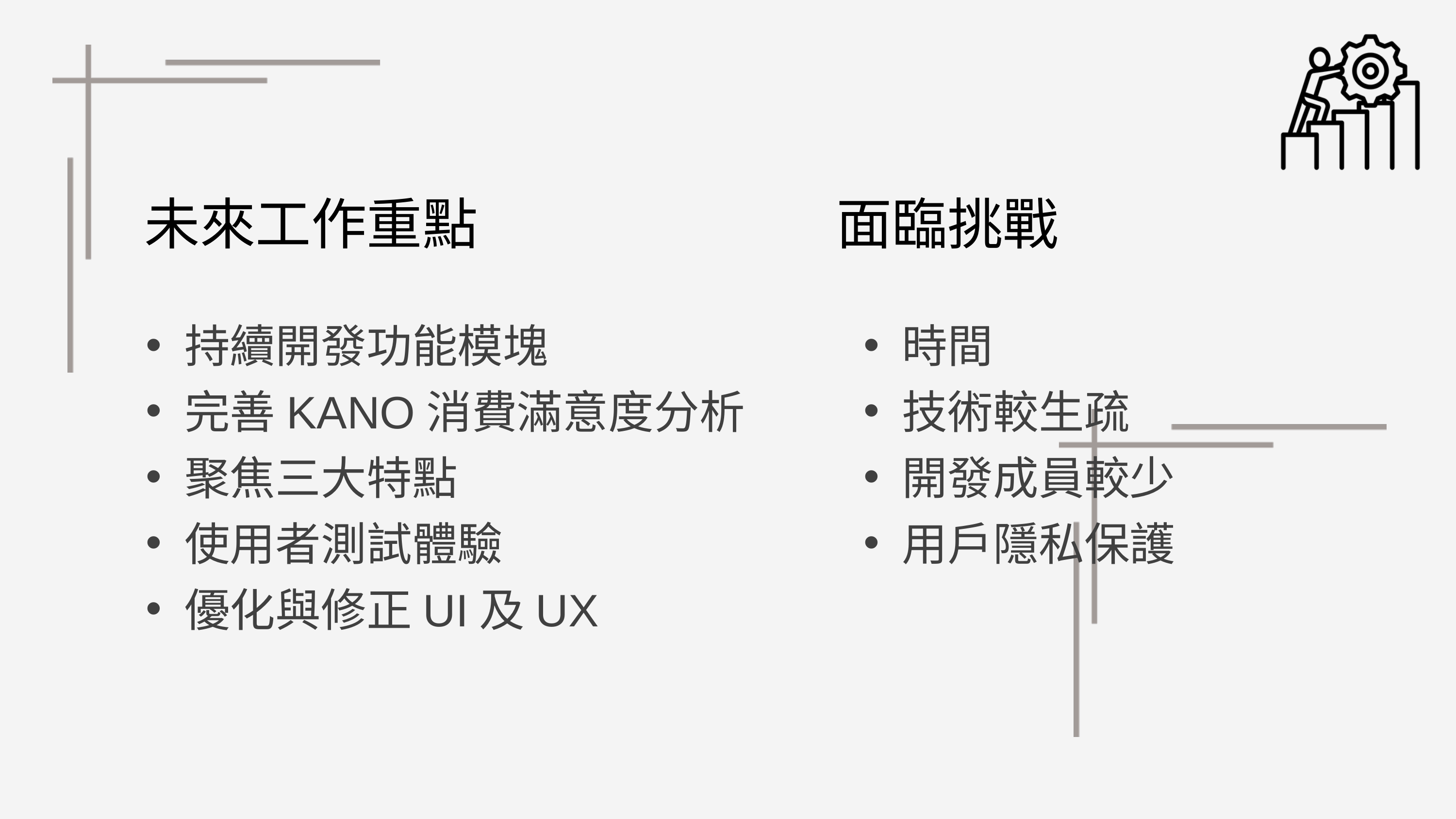

未來工作重點
面臨挑戰
持續開發功能模塊
完善KANO消費滿意度分析
聚焦三大特點
使用者測試體驗
優化與修正UI及UX
時間
技術較生疏
開發成員較少
用戶隱私保護